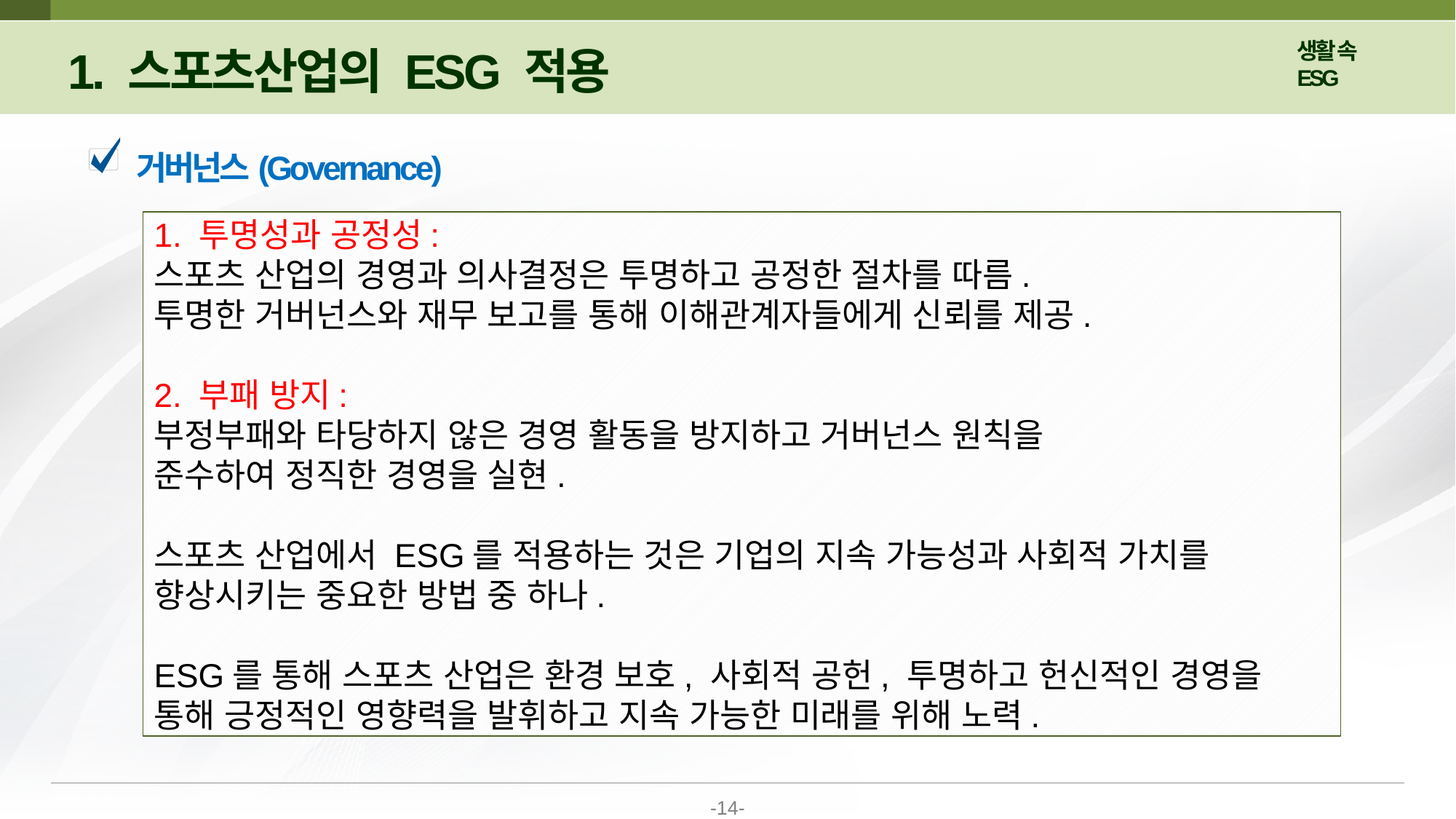

1. 스포츠산업의 ESG 적용
거버넌스(Governance)

1. 투명성과 공정성:
스포츠 산업의 경영과 의사결정은 투명하고 공정한 절차를 따름.
투명한 거버넌스와 재무 보고를 통해 이해관계자들에게 신뢰를 제공.

2. 부패 방지:
부정부패와 타당하지 않은 경영 활동을 방지하고 거버넌스 원칙을
준수하여 정직한 경영을 실현.

스포츠 산업에서 ESG를 적용하는 것은 기업의 지속 가능성과 사회적 가치를
향상시키는 중요한 방법 중 하나.

ESG를 통해 스포츠 산업은 환경 보호, 사회적 공헌, 투명하고 헌신적인 경영을
통해 긍정적인 영향력을 발휘하고 지속 가능한 미래를 위해 노력.